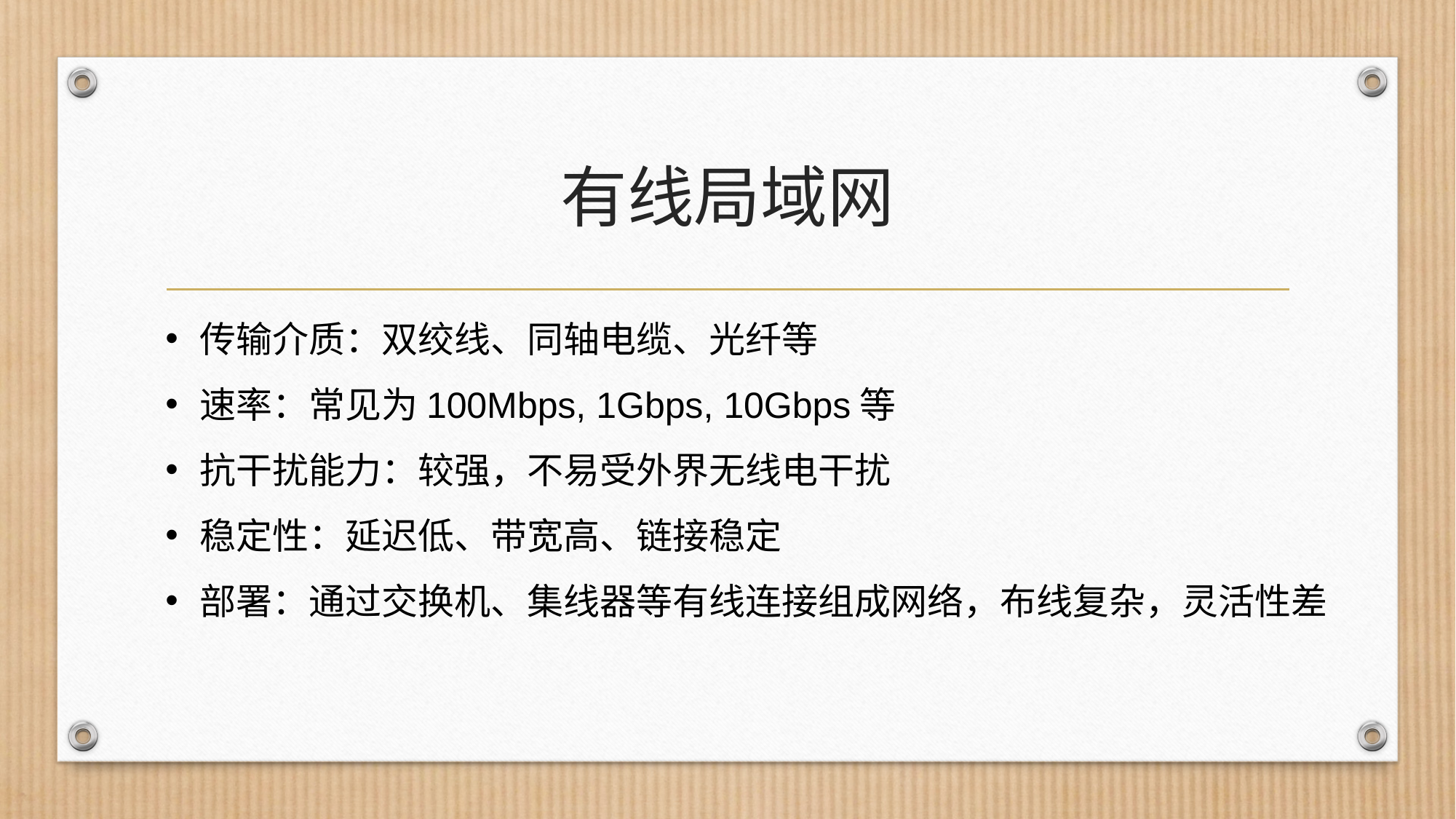

# 有线局域网
传输介质：双绞线、同轴电缆、光纤等
速率：常见为100Mbps, 1Gbps, 10Gbps等
抗干扰能力：较强，不易受外界无线电干扰
稳定性：延迟低、带宽高、链接稳定
部署：通过交换机、集线器等有线连接组成网络，布线复杂，灵活性差